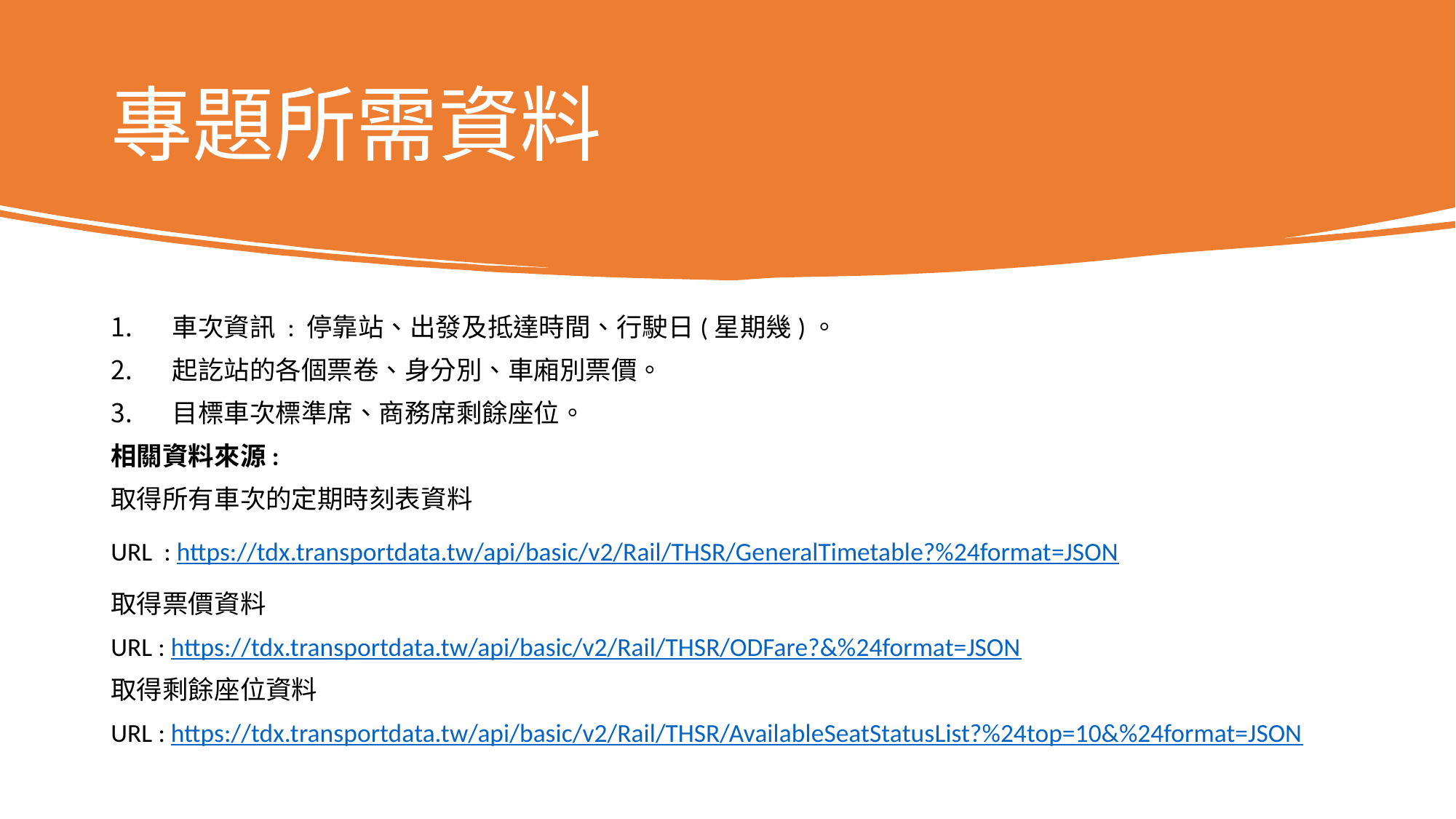

# 專題所需資料
車次資訊 : 停靠站、出發及抵達時間、行駛日(星期幾)。
起訖站的各個票卷、身分別、車廂別票價。
目標車次標準席、商務席剩餘座位。
相關資料來源:
取得所有車次的定期時刻表資料
URL  : https://tdx.transportdata.tw/api/basic/v2/Rail/THSR/GeneralTimetable?%24format=JSON
取得票價資料
URL : https://tdx.transportdata.tw/api/basic/v2/Rail/THSR/ODFare?&%24format=JSON
取得剩餘座位資料
URL : https://tdx.transportdata.tw/api/basic/v2/Rail/THSR/AvailableSeatStatusList?%24top=10&%24format=JSON